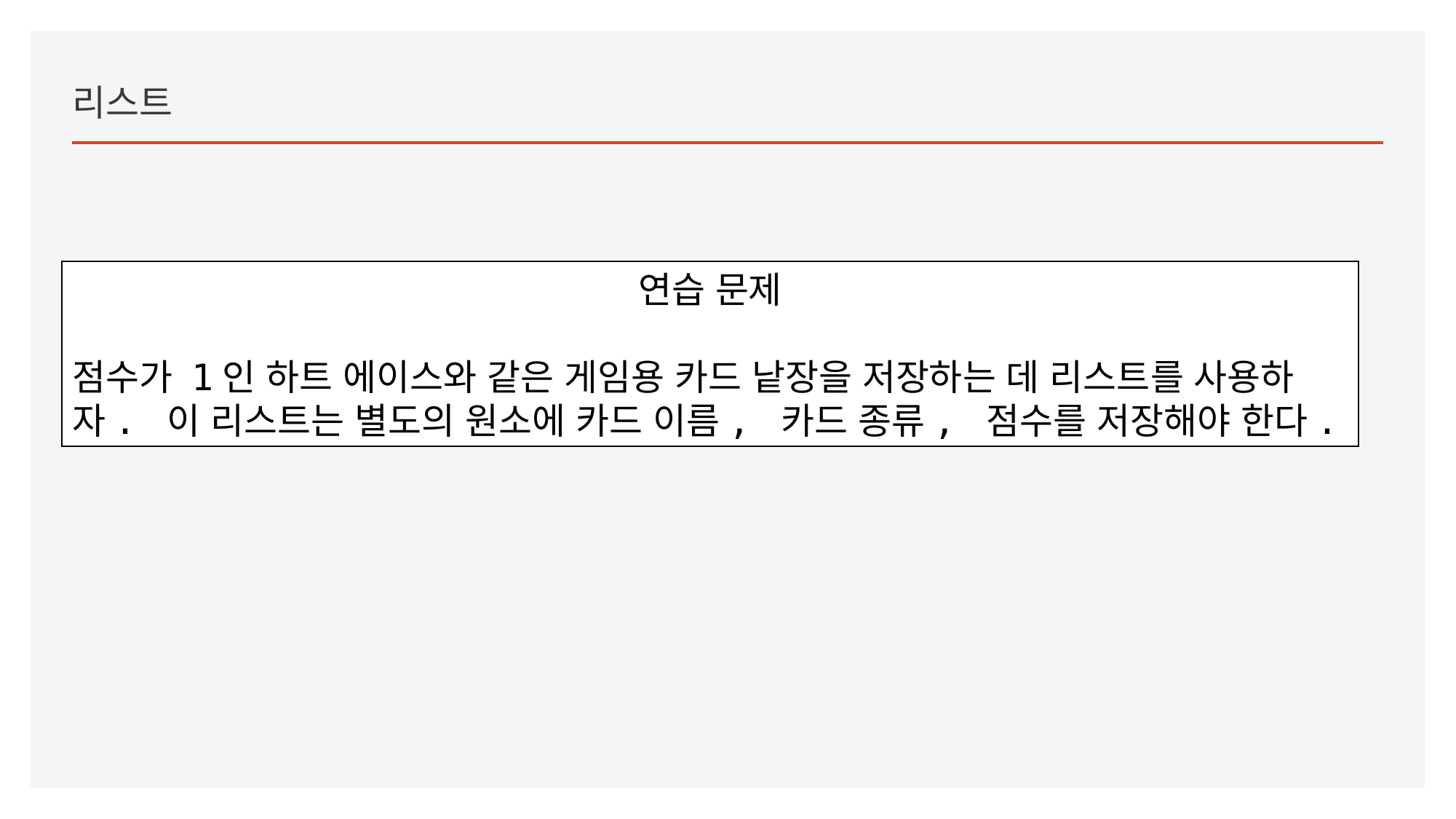

리스트
연습 문제

점수가 1인 하트 에이스와 같은 게임용 카드 낱장을 저장하는 데 리스트를 사용하자. 이 리스트는 별도의 원소에 카드 이름, 카드 종류, 점수를 저장해야 한다.